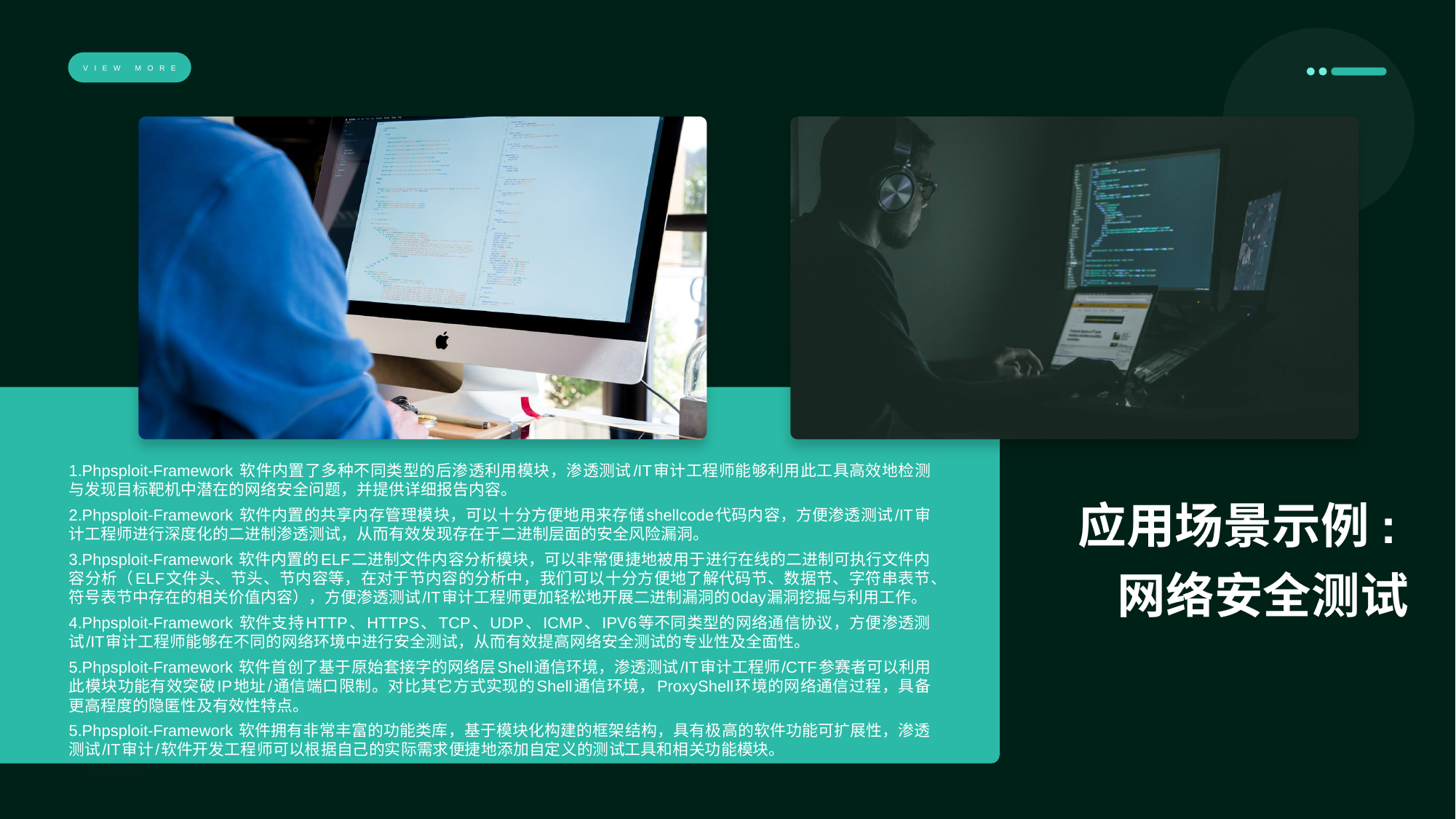

VIEW MORE

1.自动化漏洞扫描
1.Phpsploit-Framework 软件内置了多种不同类型的后渗透利用模块，渗透测试/IT审计工程师能够利用此工具高效地检测与发现目标靶机中潜在的网络安全问题，并提供详细报告内容。
2.Phpsploit-Framework 软件内置的共享内存管理模块，可以十分方便地用来存储shellcode代码内容，方便渗透测试/IT审计工程师进行深度化的二进制渗透测试，从而有效发现存在于二进制层面的安全风险漏洞。
3.Phpsploit-Framework 软件内置的ELF二进制文件内容分析模块，可以非常便捷地被用于进行在线的二进制可执行文件内容分析（ELF文件头、节头、节内容等，在对于节内容的分析中，我们可以十分方便地了解代码节、数据节、字符串表节、符号表节中存在的相关价值内容），方便渗透测试/IT审计工程师更加轻松地开展二进制漏洞的0day漏洞挖掘与利用工作。
4.Phpsploit-Framework 软件支持HTTP、HTTPS、TCP、UDP、ICMP、IPV6等不同类型的网络通信协议，方便渗透测试/IT审计工程师能够在不同的网络环境中进行安全测试，从而有效提高网络安全测试的专业性及全面性。
5.Phpsploit-Framework 软件首创了基于原始套接字的网络层Shell通信环境，渗透测试/IT审计工程师/CTF参赛者可以利用此模块功能有效突破IP地址/通信端口限制。对比其它方式实现的Shell通信环境，ProxyShell环境的网络通信过程，具备更高程度的隐匿性及有效性特点。
5.Phpsploit-Framework 软件拥有非常丰富的功能类库，基于模块化构建的框架结构，具有极高的软件功能可扩展性，渗透测试/IT审计/软件开发工程师可以根据自己的实际需求便捷地添加自定义的测试工具和相关功能模块。

应用场景示例:网络安全测试